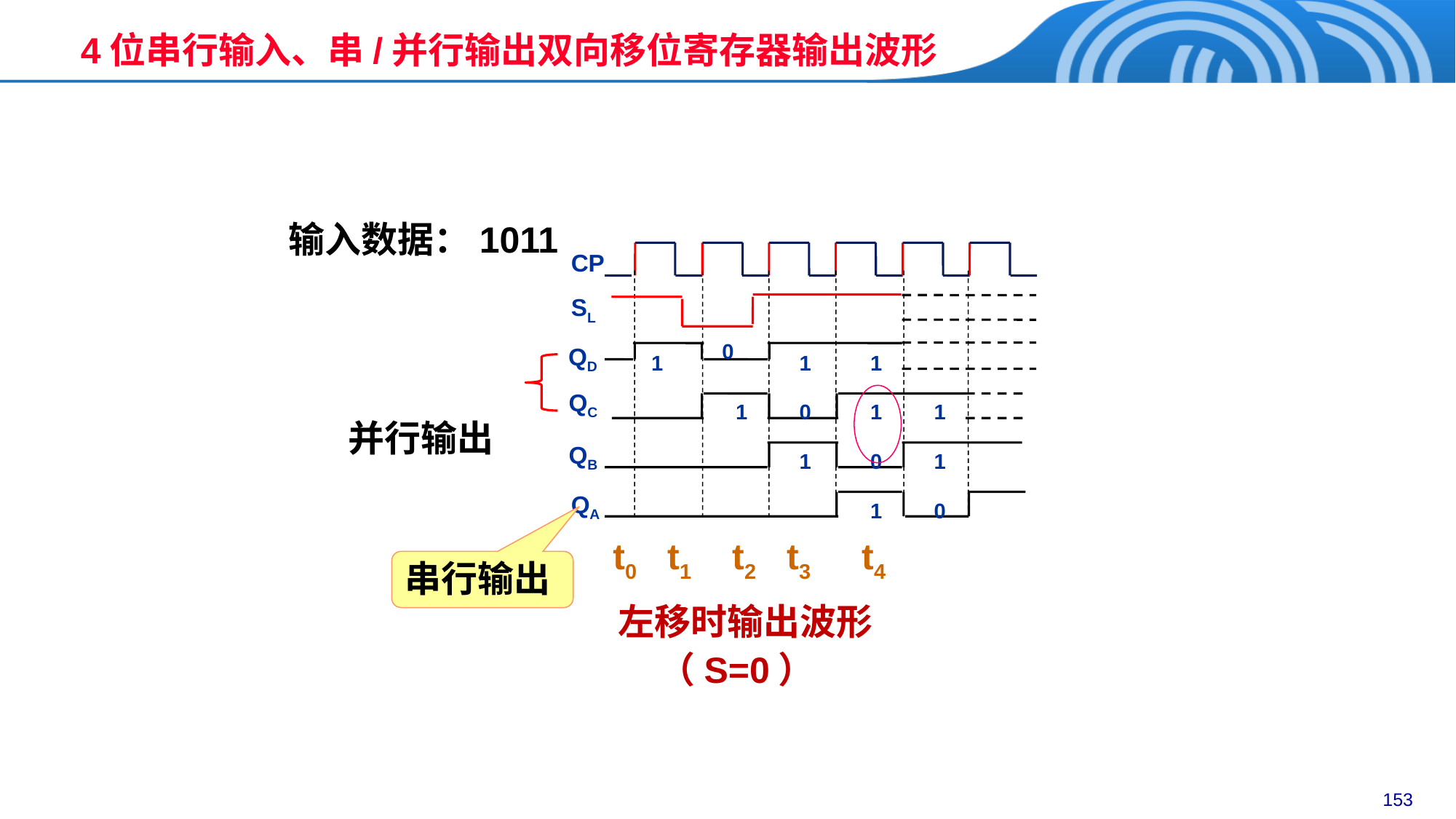

4位串行输入、串/并行输出双向移位寄存器输出波形
输入数据：1011
CP

SL

0
QD

1
1
1

QC

1

0

1
1

QB

1

0

1

QA

1

0

t0   t1    t2   t3     t4

并行输出
串行输出
左移时输出波形（S=0）